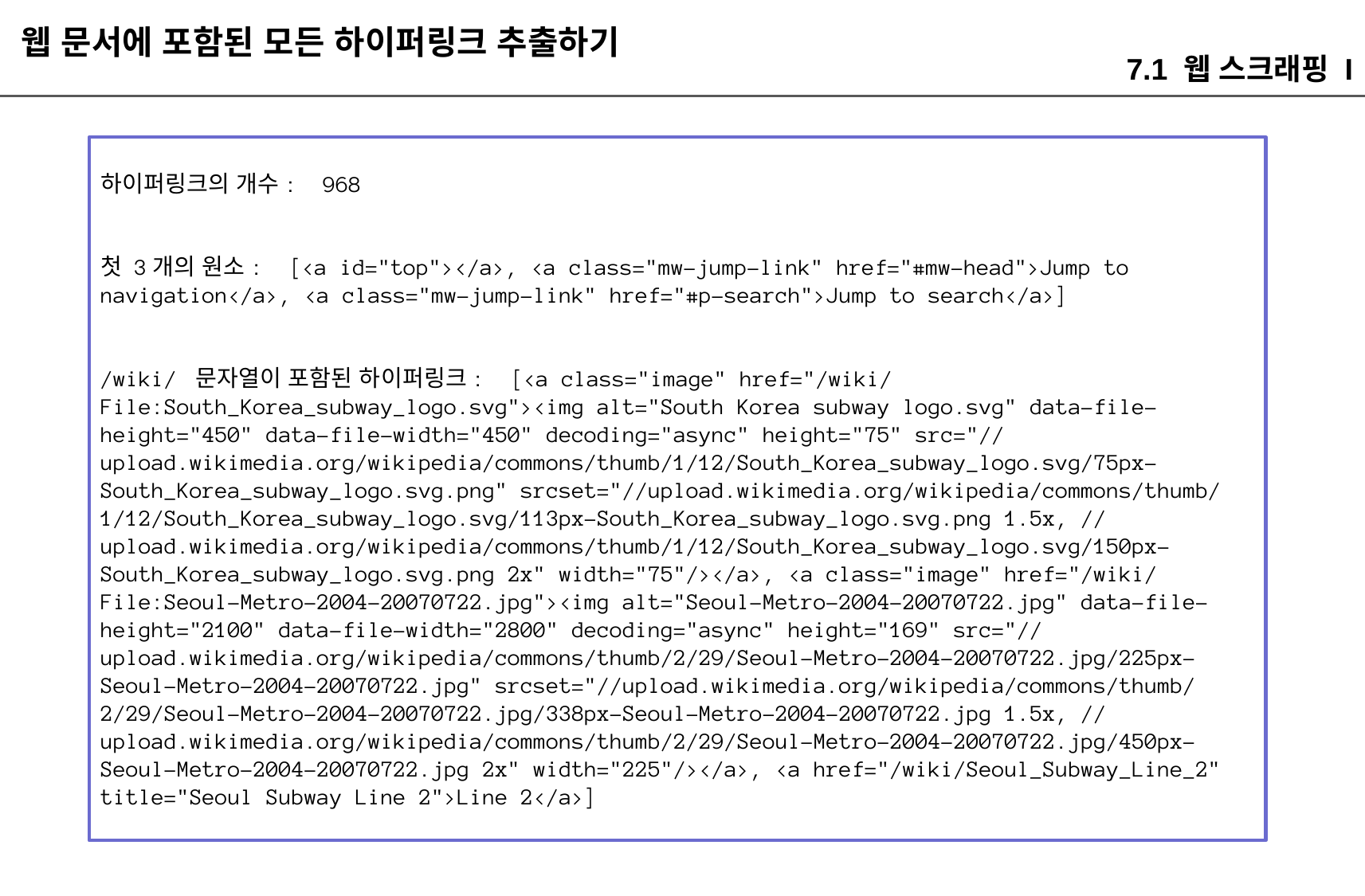

웹 문서에 포함된 모든 하이퍼링크 추출하기
7.1 웹 스크래핑 I
하이퍼링크의 개수:  968

첫 3개의 원소:  [<a id="top"></a>, <a class="mw-jump-link" href="#mw-head">Jump to navigation</a>, <a class="mw-jump-link" href="#p-search">Jump to search</a>]

/wiki/ 문자열이 포함된 하이퍼링크:  [<a class="image" href="/wiki/File:South_Korea_subway_logo.svg"><img alt="South Korea subway logo.svg" data-file-height="450" data-file-width="450" decoding="async" height="75" src="//upload.wikimedia.org/wikipedia/commons/thumb/1/12/South_Korea_subway_logo.svg/75px-South_Korea_subway_logo.svg.png" srcset="//upload.wikimedia.org/wikipedia/commons/thumb/1/12/South_Korea_subway_logo.svg/113px-South_Korea_subway_logo.svg.png 1.5x, //upload.wikimedia.org/wikipedia/commons/thumb/1/12/South_Korea_subway_logo.svg/150px-South_Korea_subway_logo.svg.png 2x" width="75"/></a>, <a class="image" href="/wiki/File:Seoul-Metro-2004-20070722.jpg"><img alt="Seoul-Metro-2004-20070722.jpg" data-file-height="2100" data-file-width="2800" decoding="async" height="169" src="//upload.wikimedia.org/wikipedia/commons/thumb/2/29/Seoul-Metro-2004-20070722.jpg/225px-Seoul-Metro-2004-20070722.jpg" srcset="//upload.wikimedia.org/wikipedia/commons/thumb/2/29/Seoul-Metro-2004-20070722.jpg/338px-Seoul-Metro-2004-20070722.jpg 1.5x, //upload.wikimedia.org/wikipedia/commons/thumb/2/29/Seoul-Metro-2004-20070722.jpg/450px-Seoul-Metro-2004-20070722.jpg 2x" width="225"/></a>, <a href="/wiki/Seoul_Subway_Line_2" title="Seoul Subway Line 2">Line 2</a>]